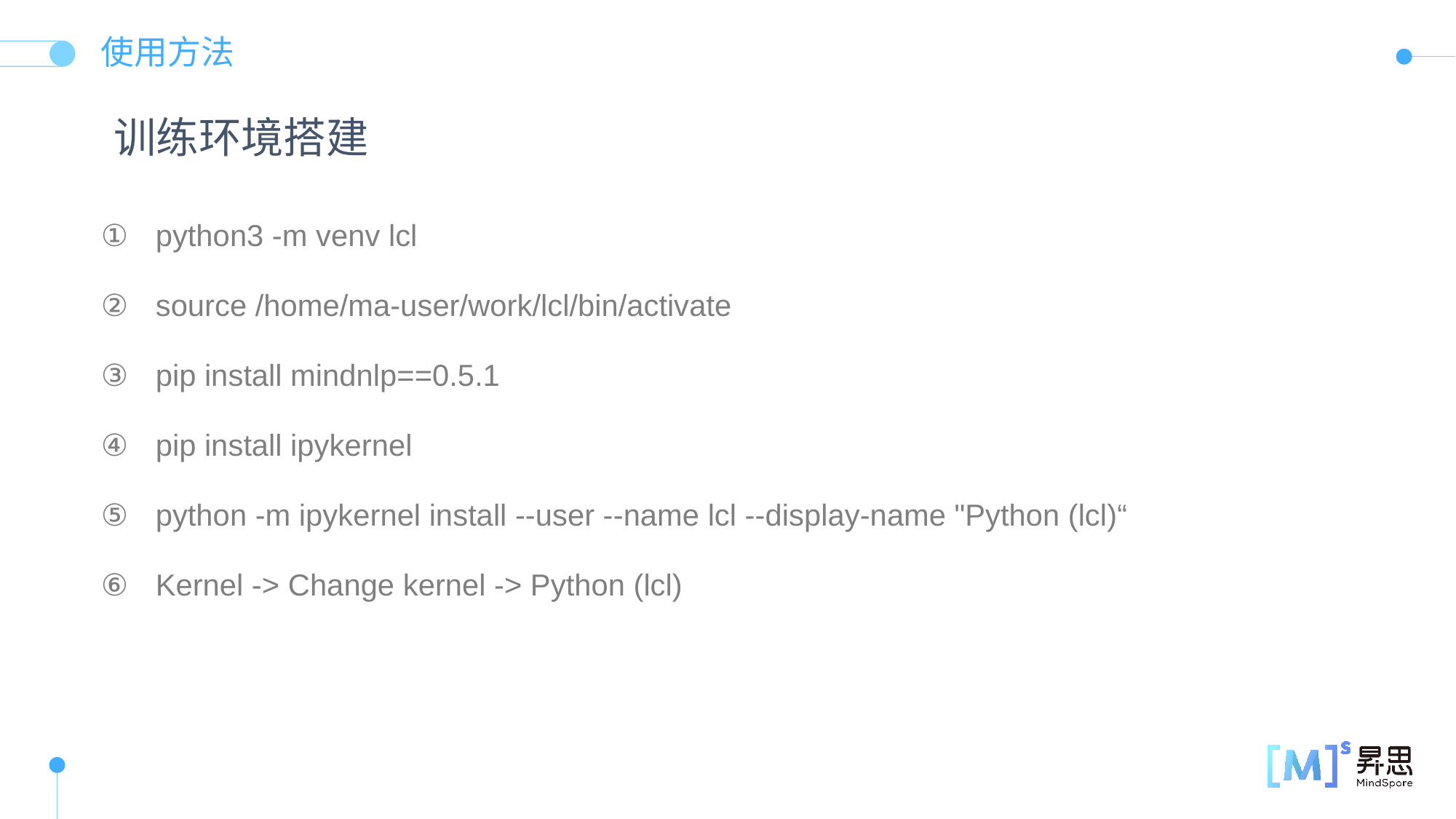

使用方法
训练环境搭建
python3 -m venv lcl
source /home/ma-user/work/lcl/bin/activate
pip install mindnlp==0.5.1
pip install ipykernel
python -m ipykernel install --user --name lcl --display-name "Python (lcl)“
Kernel -> Change kernel -> Python (lcl)